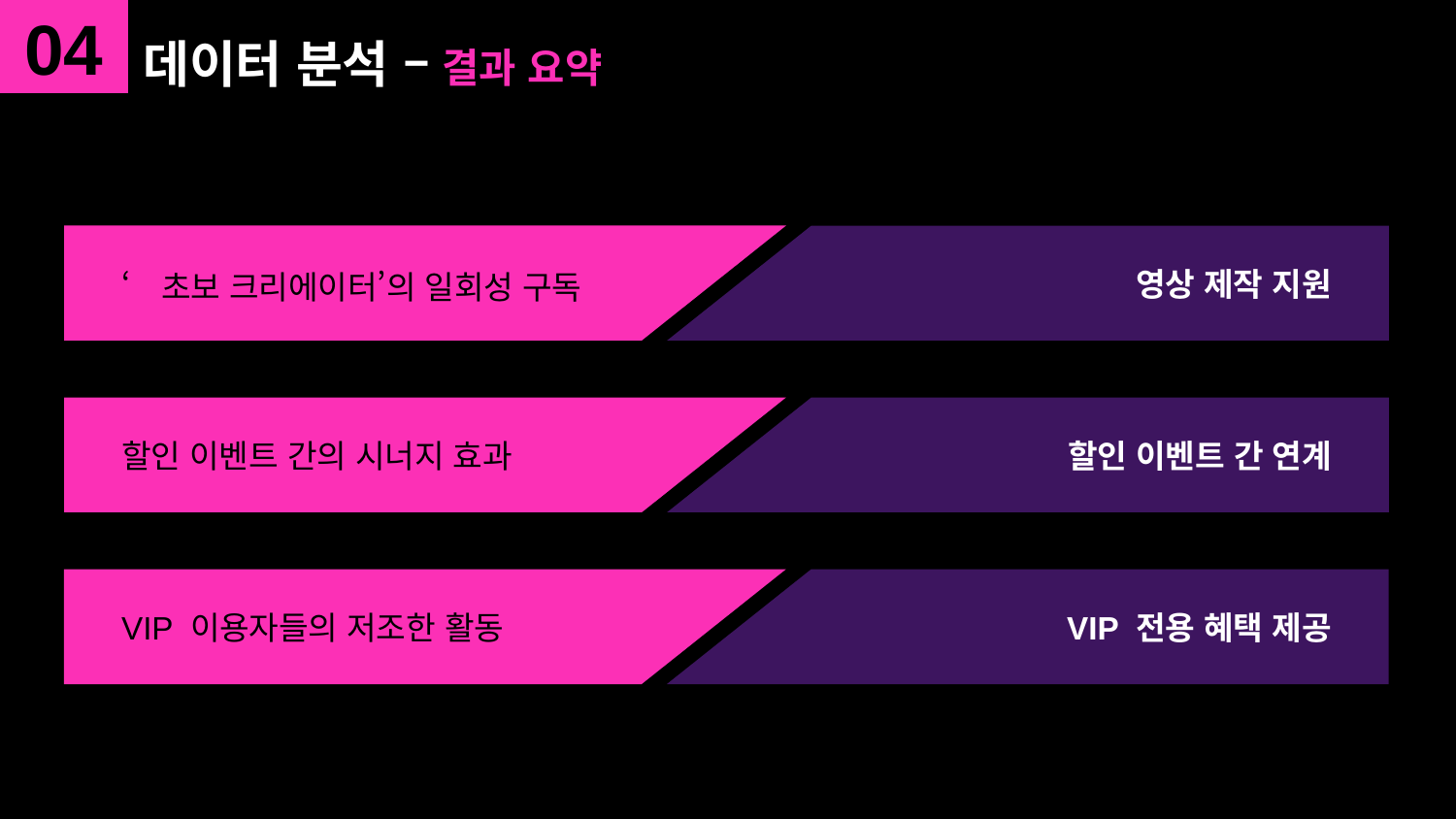

04
데이터 분석 – 결과 요약
‘초보 크리에이터’의 일회성 구독
영상 제작 지원
할인 이벤트 간의 시너지 효과
할인 이벤트 간 연계
VIP 이용자들의 저조한 활동
VIP 전용 혜택 제공